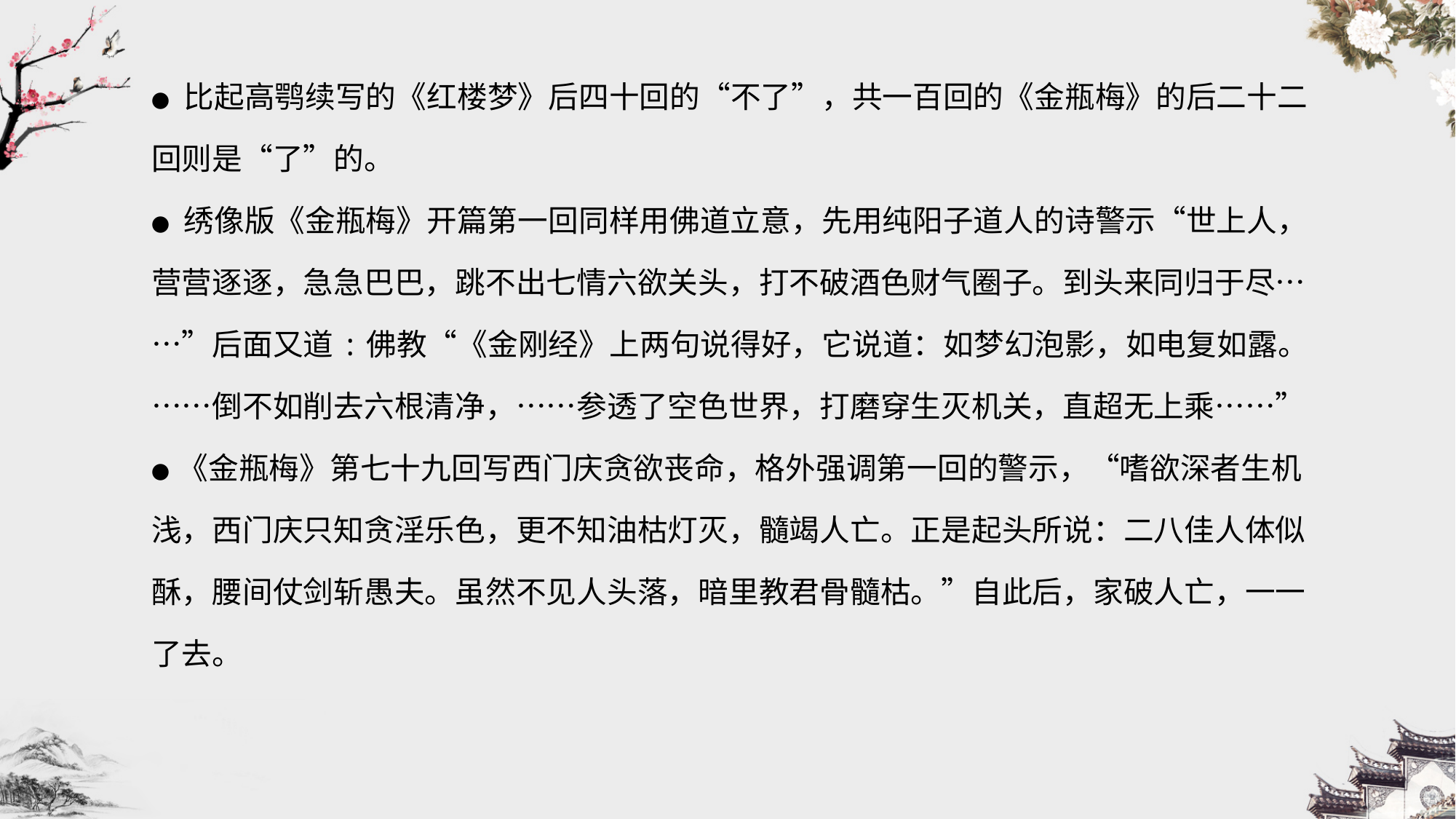

● 比起高鹗续写的《红楼梦》后四十回的“不了”，共一百回的《金瓶梅》的后二十二回则是“了”的。
● 绣像版《金瓶梅》开篇第一回同样用佛道立意，先用纯阳子道人的诗警示“世上人，营营逐逐，急急巴巴，跳不出七情六欲关头，打不破酒色财气圈子。到头来同归于尽……”后面又道:佛教“《金刚经》上两句说得好，它说道：如梦幻泡影，如电复如露。……倒不如削去六根清净，……参透了空色世界，打磨穿生灭机关，直超无上乘……”
● 《金瓶梅》第七十九回写西门庆贪欲丧命，格外强调第一回的警示，“嗜欲深者生机浅，西门庆只知贪淫乐色，更不知油枯灯灭，髓竭人亡。正是起头所说：二八佳人体似酥，腰间仗剑斩愚夫。虽然不见人头落，暗里教君骨髓枯。”自此后，家破人亡，一一了去。